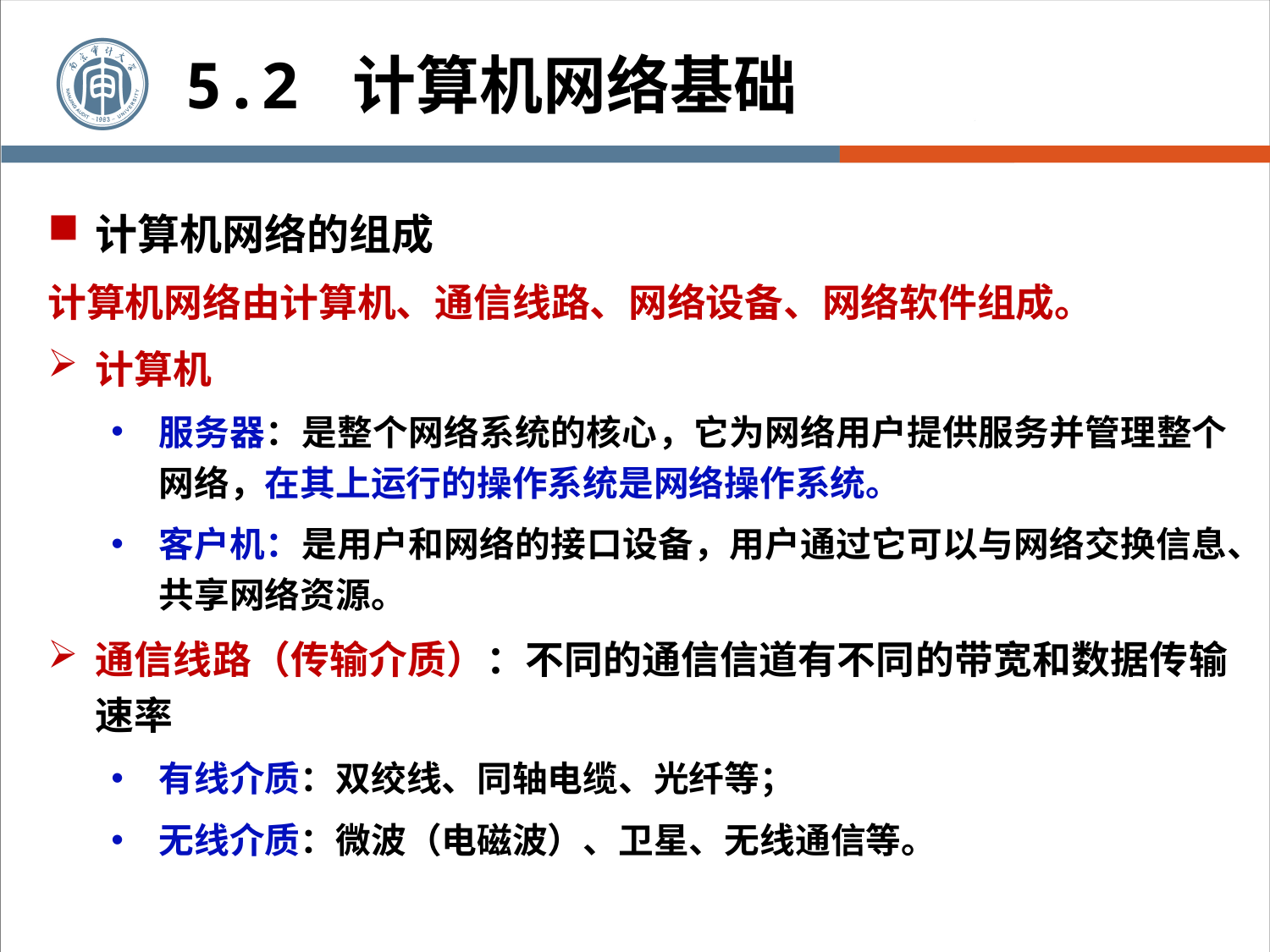

5.2 计算机网络基础
计算机网络的组成
计算机网络由计算机、通信线路、网络设备、网络软件组成。
计算机
服务器：是整个网络系统的核心，它为网络用户提供服务并管理整个网络，在其上运行的操作系统是网络操作系统。
客户机：是用户和网络的接口设备，用户通过它可以与网络交换信息、共享网络资源。
通信线路（传输介质）：不同的通信信道有不同的带宽和数据传输速率
有线介质：双绞线、同轴电缆、光纤等；
无线介质：微波（电磁波）、卫星、无线通信等。